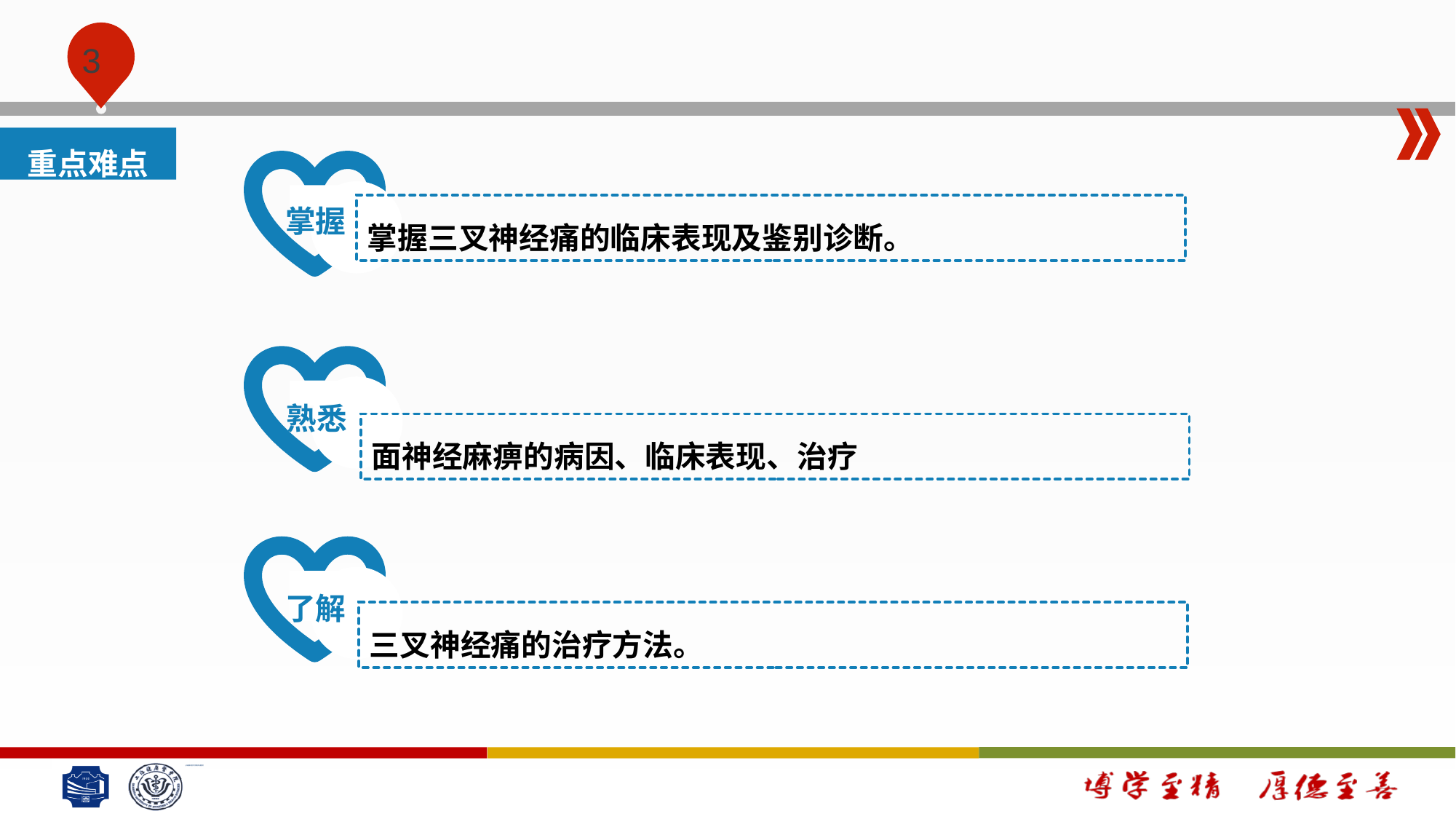

#
重点难点

掌握
掌握三叉神经痛的临床表现及鉴别诊断。

熟悉
面神经麻痹的病因、临床表现、治疗

了解
三叉神经痛的治疗方法。